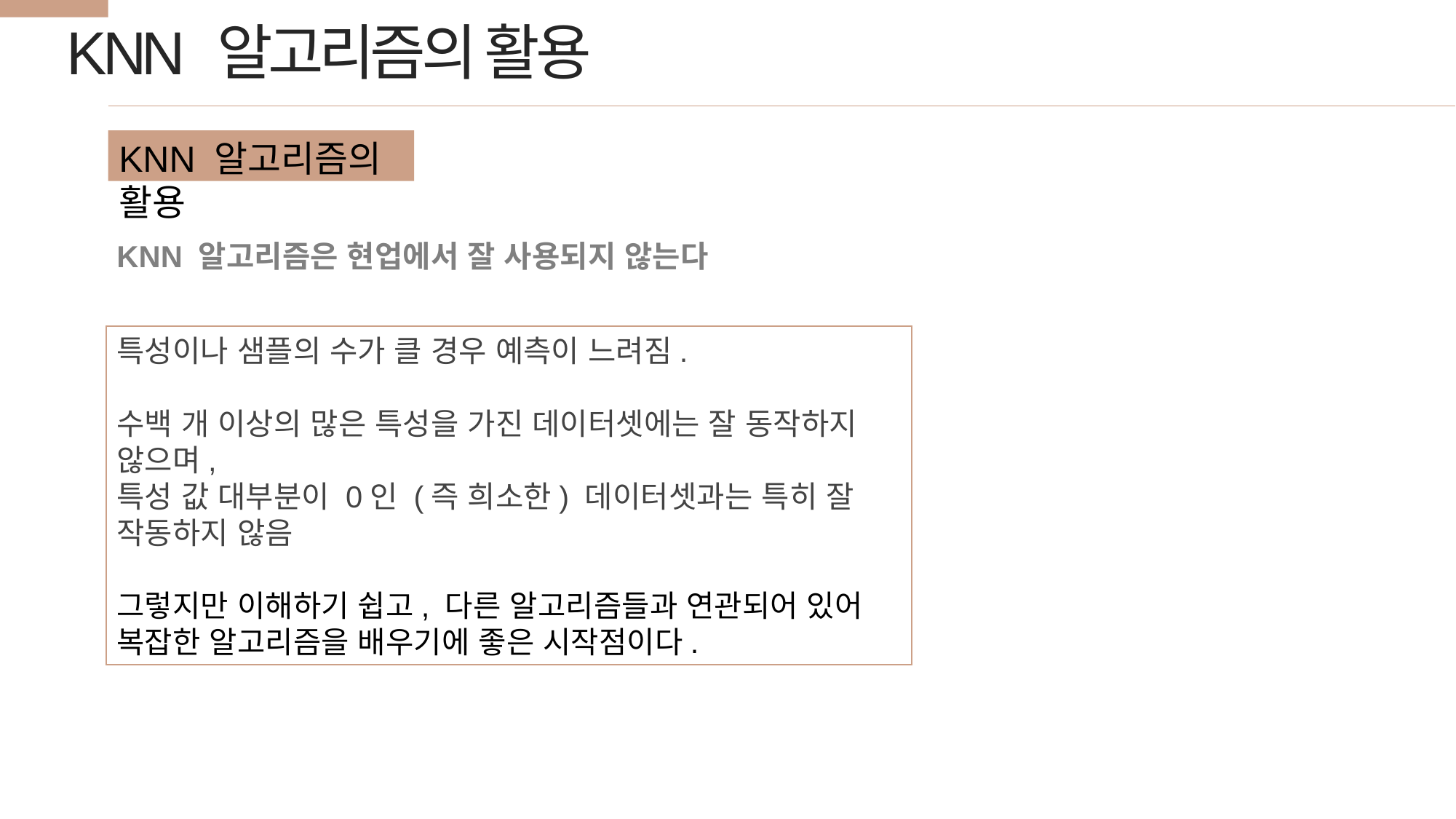

KNN 알고리즘의 활용

KNN 알고리즘의 활용
KNN 알고리즘은 현업에서 잘 사용되지 않는다

특성이나 샘플의 수가 클 경우 예측이 느려짐.

수백 개 이상의 많은 특성을 가진 데이터셋에는 잘 동작하지 않으며,
특성 값 대부분이 0인 (즉 희소한) 데이터셋과는 특히 잘 작동하지 않음

그렇지만 이해하기 쉽고, 다른 알고리즘들과 연관되어 있어
복잡한 알고리즘을 배우기에 좋은 시작점이다.